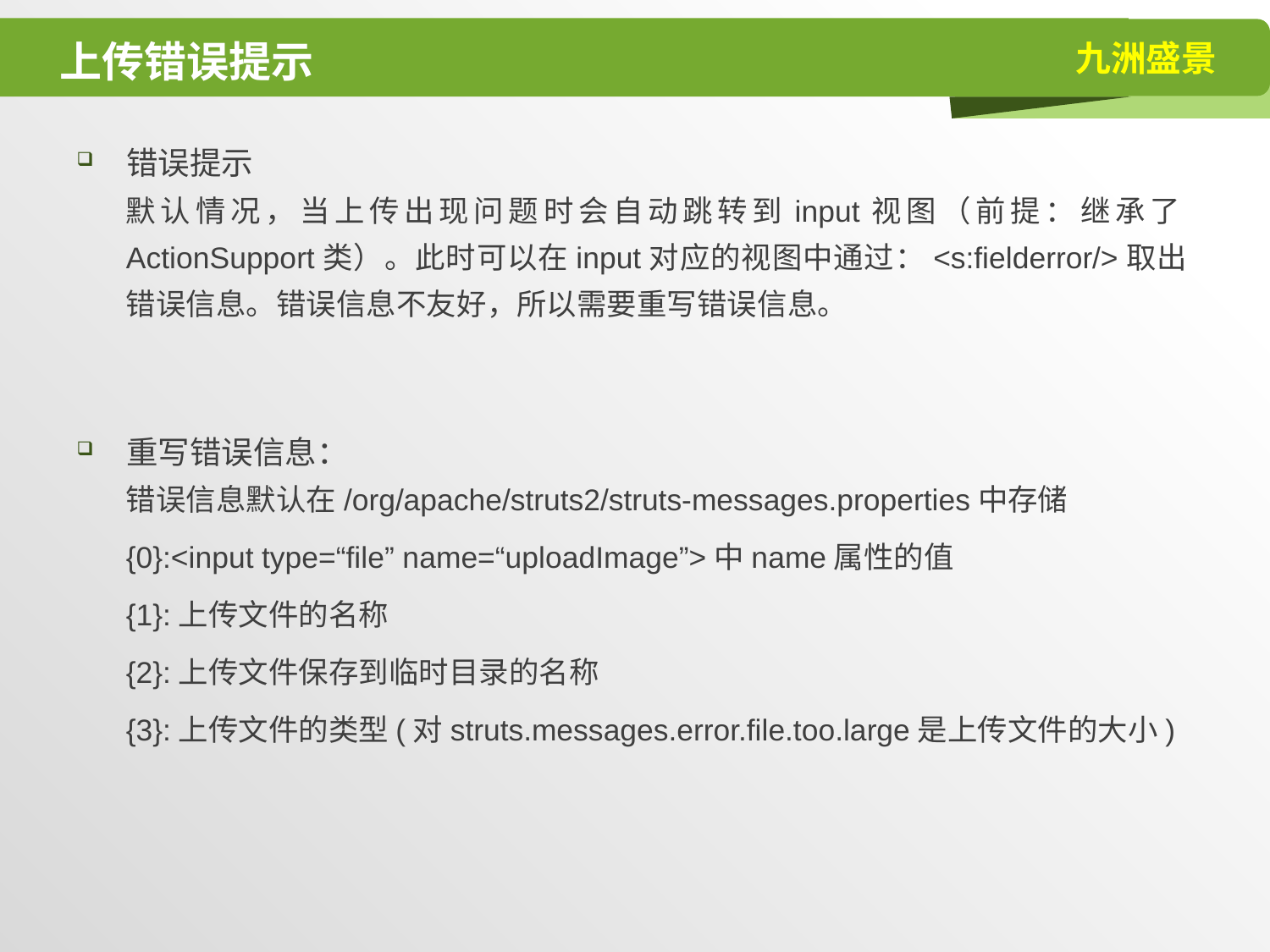

# 上传错误提示
错误提示
默认情况，当上传出现问题时会自动跳转到input视图（前提：继承了ActionSupport类）。此时可以在input对应的视图中通过：<s:fielderror/>取出错误信息。错误信息不友好，所以需要重写错误信息。

重写错误信息：
错误信息默认在/org/apache/struts2/struts-messages.properties中存储
{0}:<input type=“file” name=“uploadImage”>中name属性的值
{1}:上传文件的名称
{2}:上传文件保存到临时目录的名称
{3}:上传文件的类型(对struts.messages.error.file.too.large是上传文件的大小)